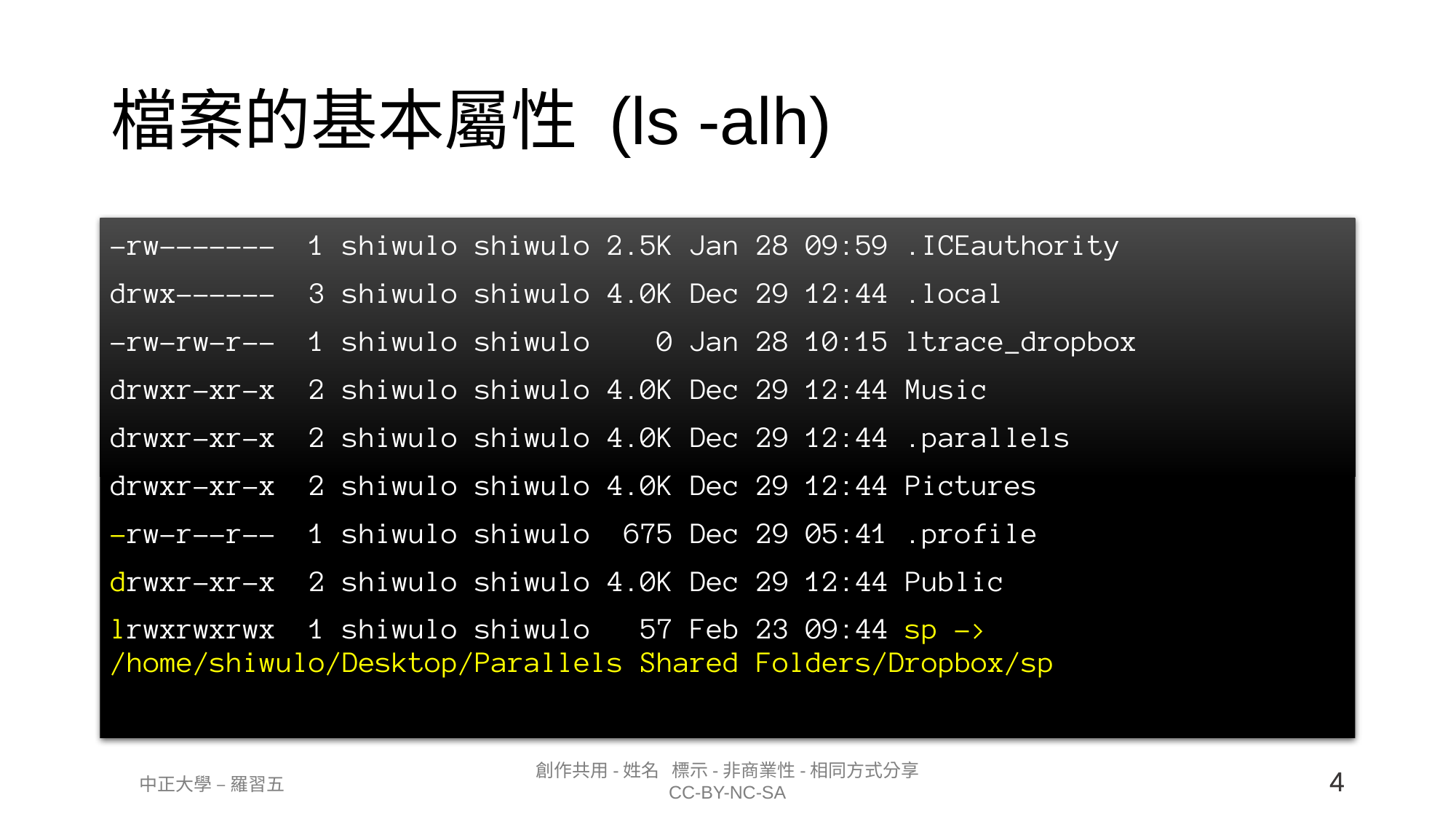

# 檔案的基本屬性 (ls -alh)
-rw-------  1 shiwulo shiwulo 2.5K Jan 28 09:59 .ICEauthority
drwx------  3 shiwulo shiwulo 4.0K Dec 29 12:44 .local
-rw-rw-r--  1 shiwulo shiwulo    0 Jan 28 10:15 ltrace_dropbox
drwxr-xr-x  2 shiwulo shiwulo 4.0K Dec 29 12:44 Music
drwxr-xr-x  2 shiwulo shiwulo 4.0K Dec 29 12:44 .parallels
drwxr-xr-x  2 shiwulo shiwulo 4.0K Dec 29 12:44 Pictures
-rw-r--r--  1 shiwulo shiwulo  675 Dec 29 05:41 .profile
drwxr-xr-x  2 shiwulo shiwulo 4.0K Dec 29 12:44 Public
lrwxrwxrwx  1 shiwulo shiwulo   57 Feb 23 09:44 sp -> /home/shiwulo/Desktop/Parallels Shared Folders/Dropbox/sp